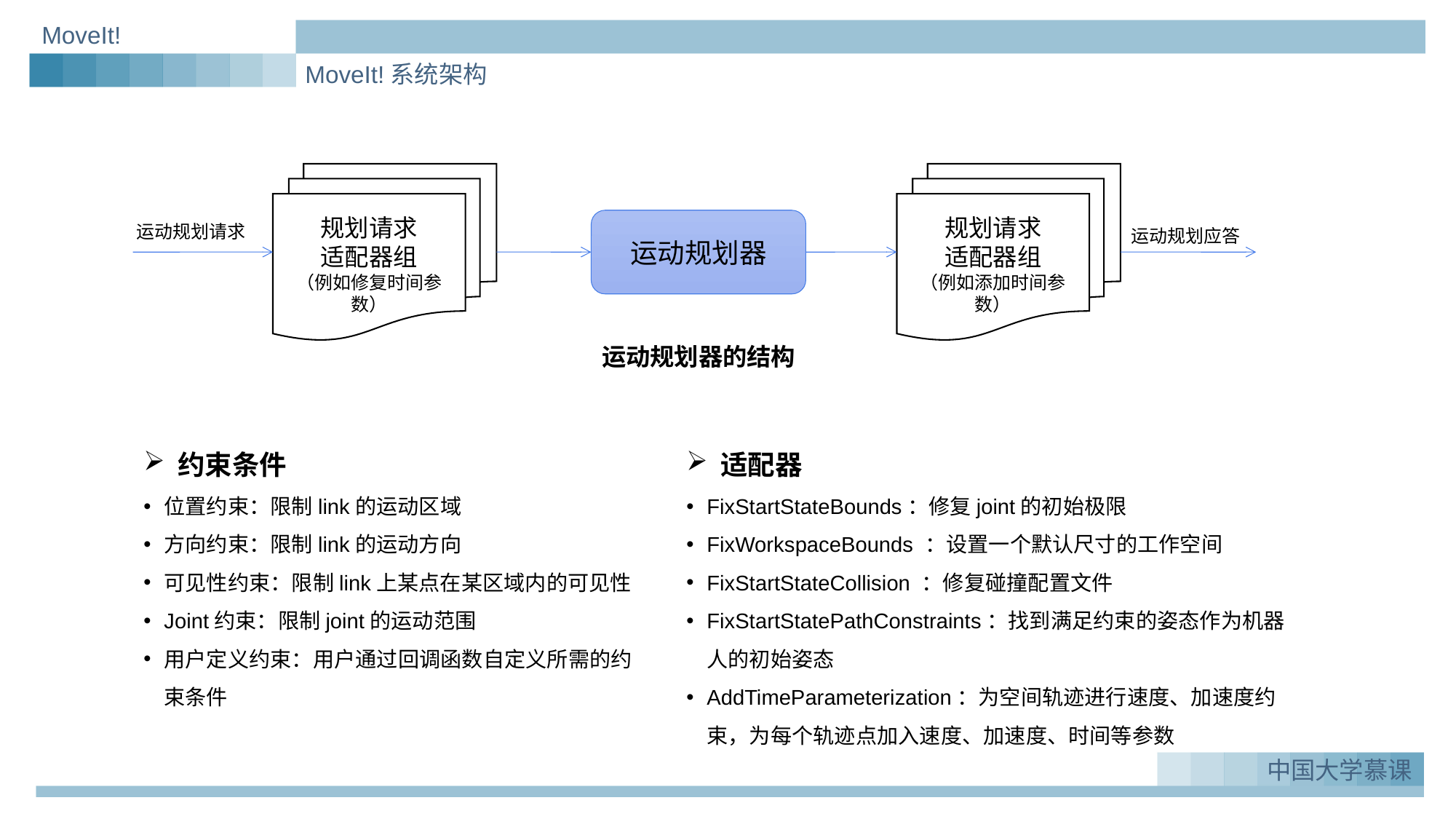

MoveIt!
MoveIt!系统架构
规划请求
适配器组
（例如修复时间参数）
规划请求
适配器组
（例如添加时间参数）
运动规划器
运动规划请求
运动规划应答
运动规划器的结构
约束条件
位置约束：限制link的运动区域
方向约束：限制link的运动方向
可见性约束：限制link上某点在某区域内的可见性
Joint约束：限制joint的运动范围
用户定义约束：用户通过回调函数自定义所需的约束条件
适配器
FixStartStateBounds：修复joint的初始极限
FixWorkspaceBounds ：设置一个默认尺寸的工作空间
FixStartStateCollision ：修复碰撞配置文件
FixStartStatePathConstraints：找到满足约束的姿态作为机器人的初始姿态
AddTimeParameterization：为空间轨迹进行速度、加速度约束，为每个轨迹点加入速度、加速度、时间等参数
中国大学慕课